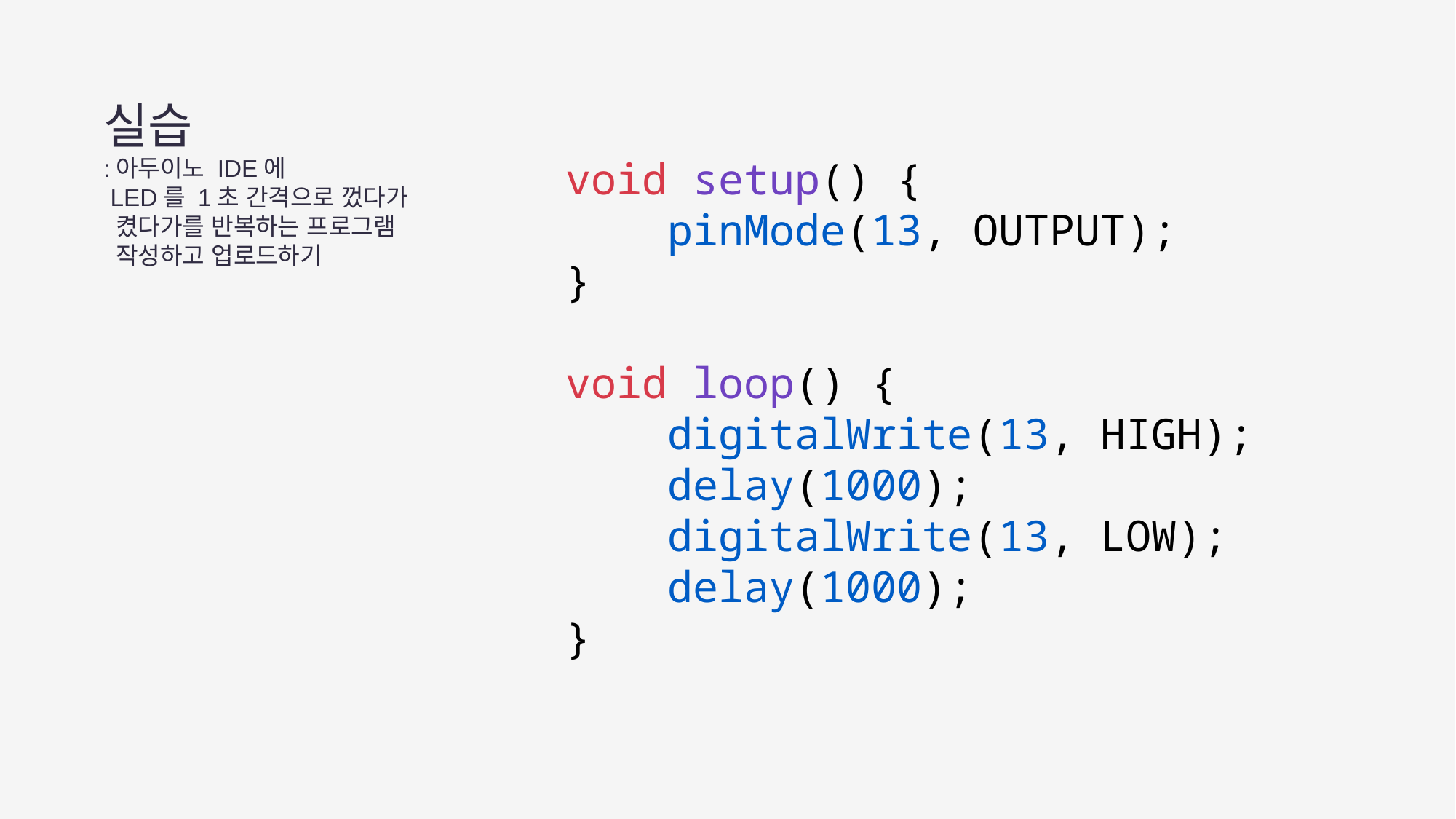

실습
:아두이노 IDE에
 LED를 1초 간격으로 껐다가
 켰다가를 반복하는 프로그램
 작성하고 업로드하기
void setup() {
    pinMode(13, OUTPUT);
}

void loop() {
    digitalWrite(13, HIGH);
    delay(1000);
    digitalWrite(13, LOW);
    delay(1000);
}